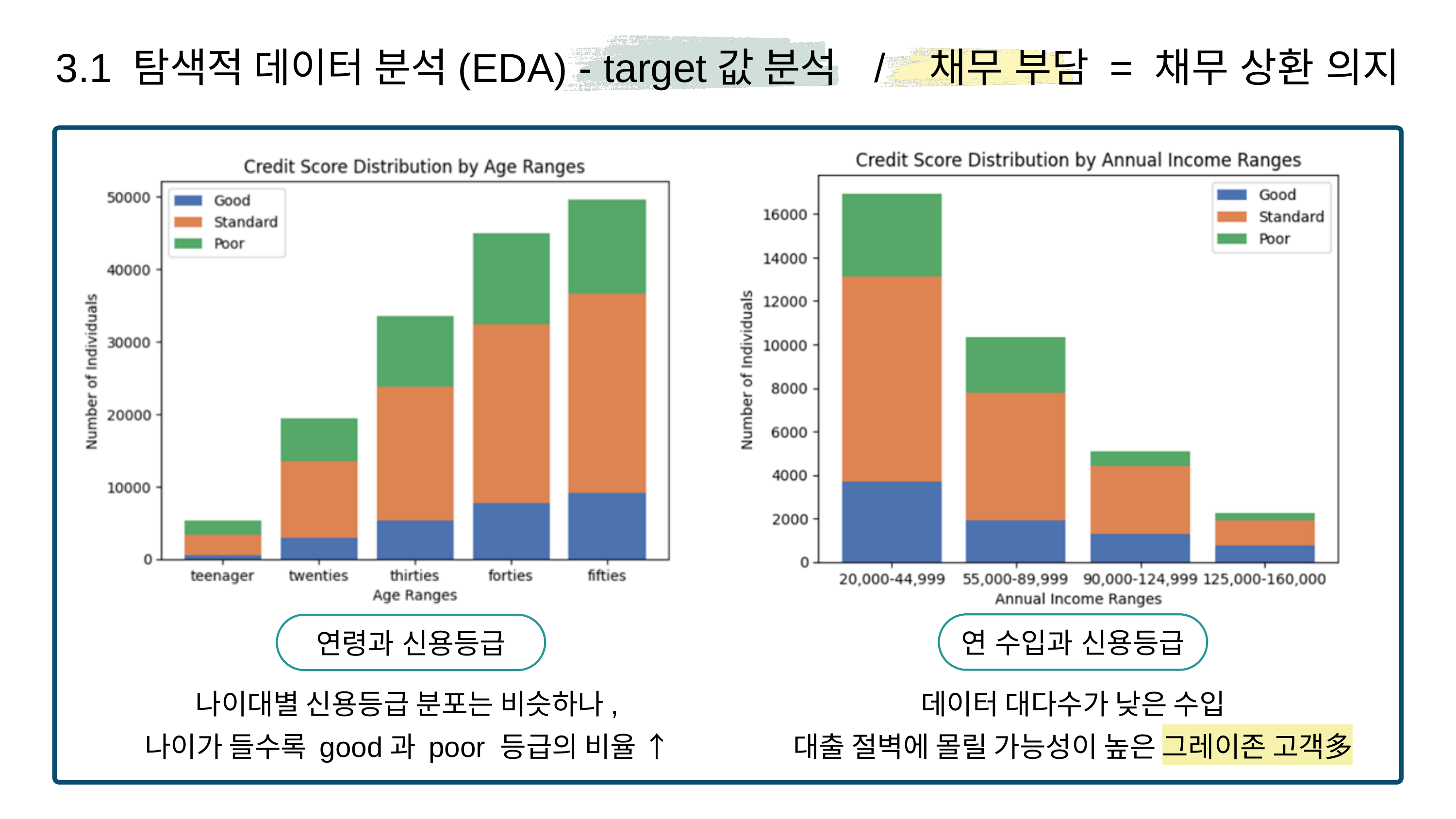

3.1 탐색적 데이터 분석(EDA) - target값 분석   /   채무 부담 = 채무 상환 의지

연 수입과 신용등급
연령과 신용등급
나이대별 신용등급 분포는 비슷하나,
나이가 들수록 good과 poor 등급의 비율 ↑
데이터 대다수가 낮은 수입
대출 절벽에 몰릴 가능성이 높은 그레이존 고객多